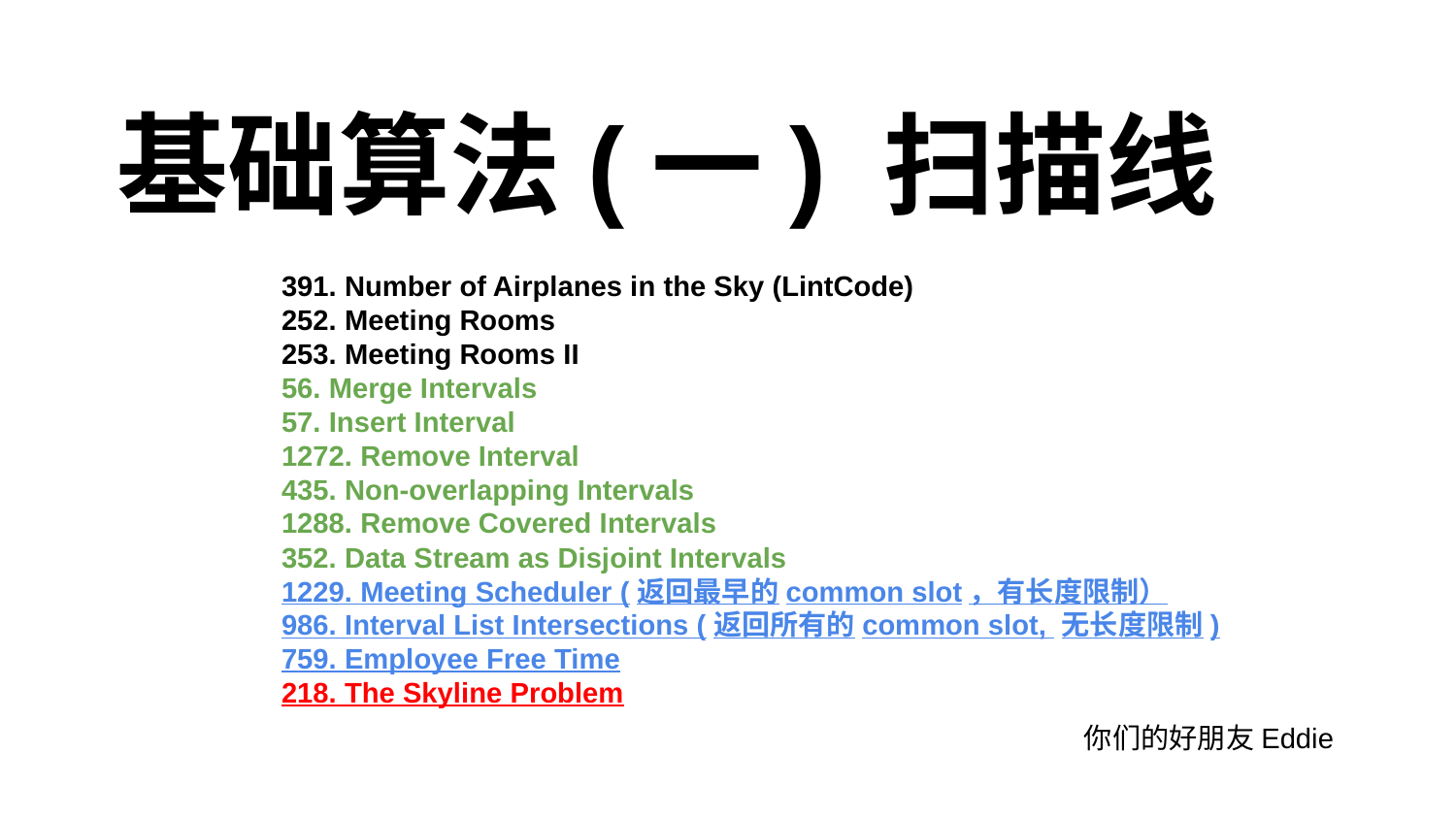

# 基础算法(一) 扫描线
391. Number of Airplanes in the Sky (LintCode)
252. Meeting Rooms
253. Meeting Rooms II
56. Merge Intervals
57. Insert Interval
1272. Remove Interval
435. Non-overlapping Intervals
1288. Remove Covered Intervals
352. Data Stream as Disjoint Intervals
1229. Meeting Scheduler (返回最早的common slot，有长度限制）
986. Interval List Intersections (返回所有的common slot, 无长度限制)
759. Employee Free Time
218. The Skyline Problem

你们的好朋友Eddie